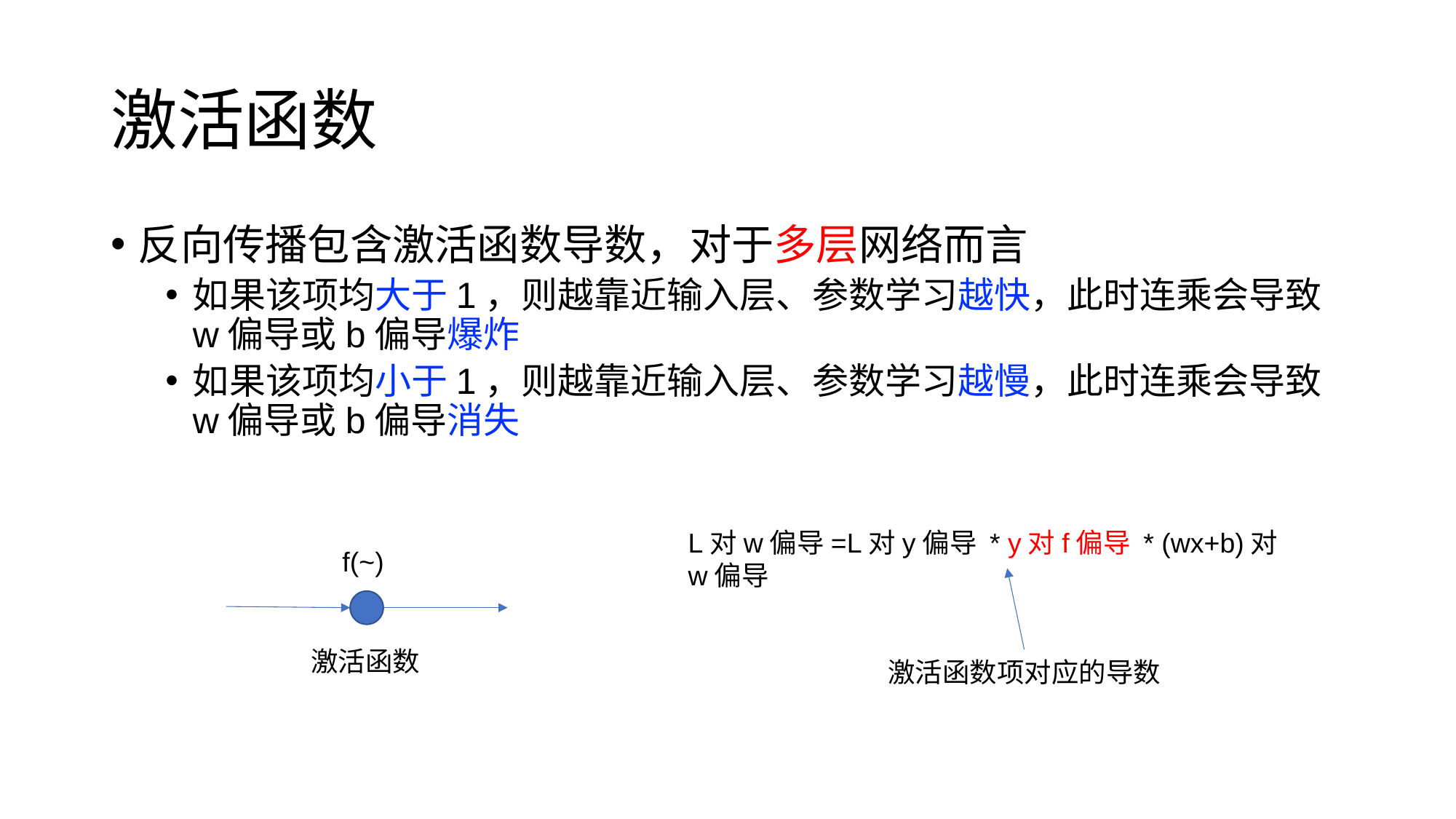

# 激活函数
反向传播包含激活函数导数，对于多层网络而言
如果该项均大于1，则越靠近输入层、参数学习越快，此时连乘会导致w偏导或b偏导爆炸
如果该项均小于1，则越靠近输入层、参数学习越慢，此时连乘会导致w偏导或b偏导消失

L对w偏导=L对y偏导 * y对f偏导 * (wx+b)对w偏导
f(~)

激活函数
激活函数项对应的导数